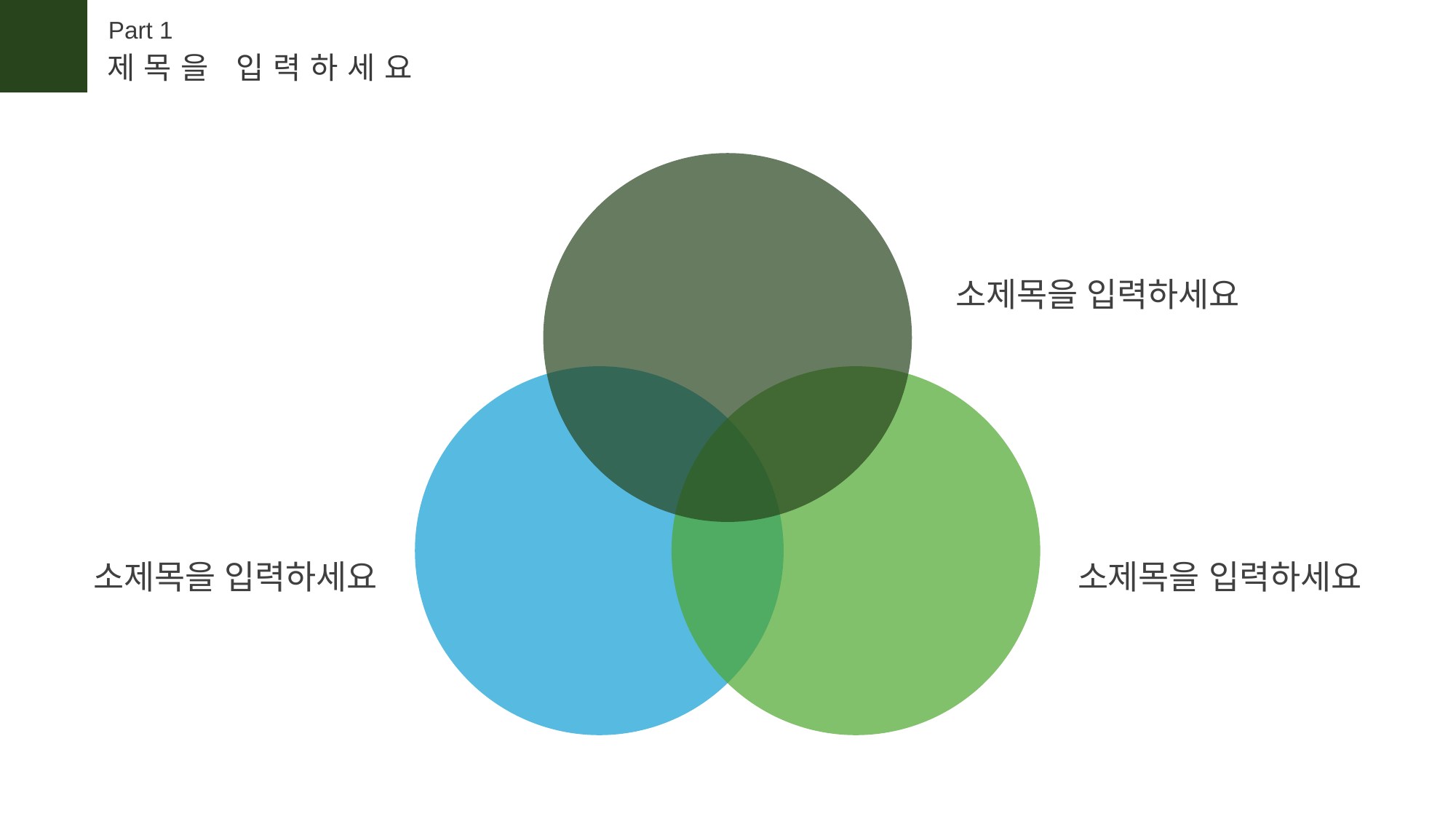

Part 1
제목을 입력하세요

소제목을 입력하세요

소제목을 입력하세요
소제목을 입력하세요